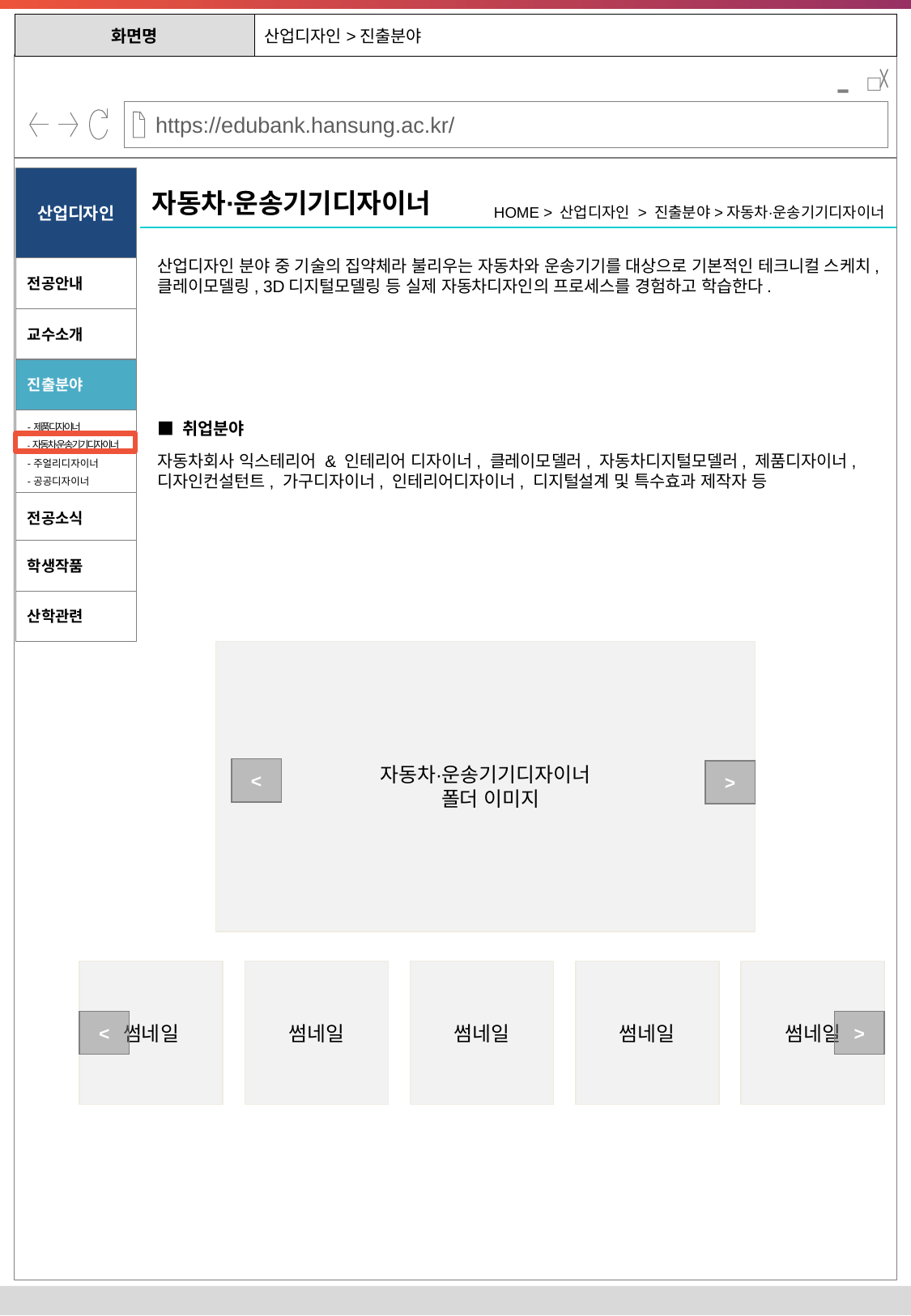

| 화면명 | 산업디자인>진출분야 |
| --- | --- |
-
산업디자인
자동차∙운송기기디자이너
HOME > 산업디자인 > 진출분야>자동차∙운송기기디자이너
산업디자인 분야 중 기술의 집약체라 불리우는 자동차와 운송기기를 대상으로 기본적인 테크니컬 스케치, 클레이모델링, 3D디지털모델링 등 실제 자동차디자인의 프로세스를 경험하고 학습한다.
전공안내
교수소개
진출분야
-제품디자이너
-자동차∙운송기기디자이너
-주얼리디자이너
-공공디자이너
■ 취업분야

자동차회사 익스테리어 & 인테리어 디자이너, 클레이모델러, 자동차디지털모델러, 제품디자이너, 디자인컨설턴트, 가구디자이너, 인테리어디자이너, 디지털설계 및 특수효과 제작자 등
전공소식
학생작품
산학관련
자동차∙운송기기디자이너
 폴더 이미지
<
>
썸네일
썸네일
썸네일
썸네일
썸네일
<
>